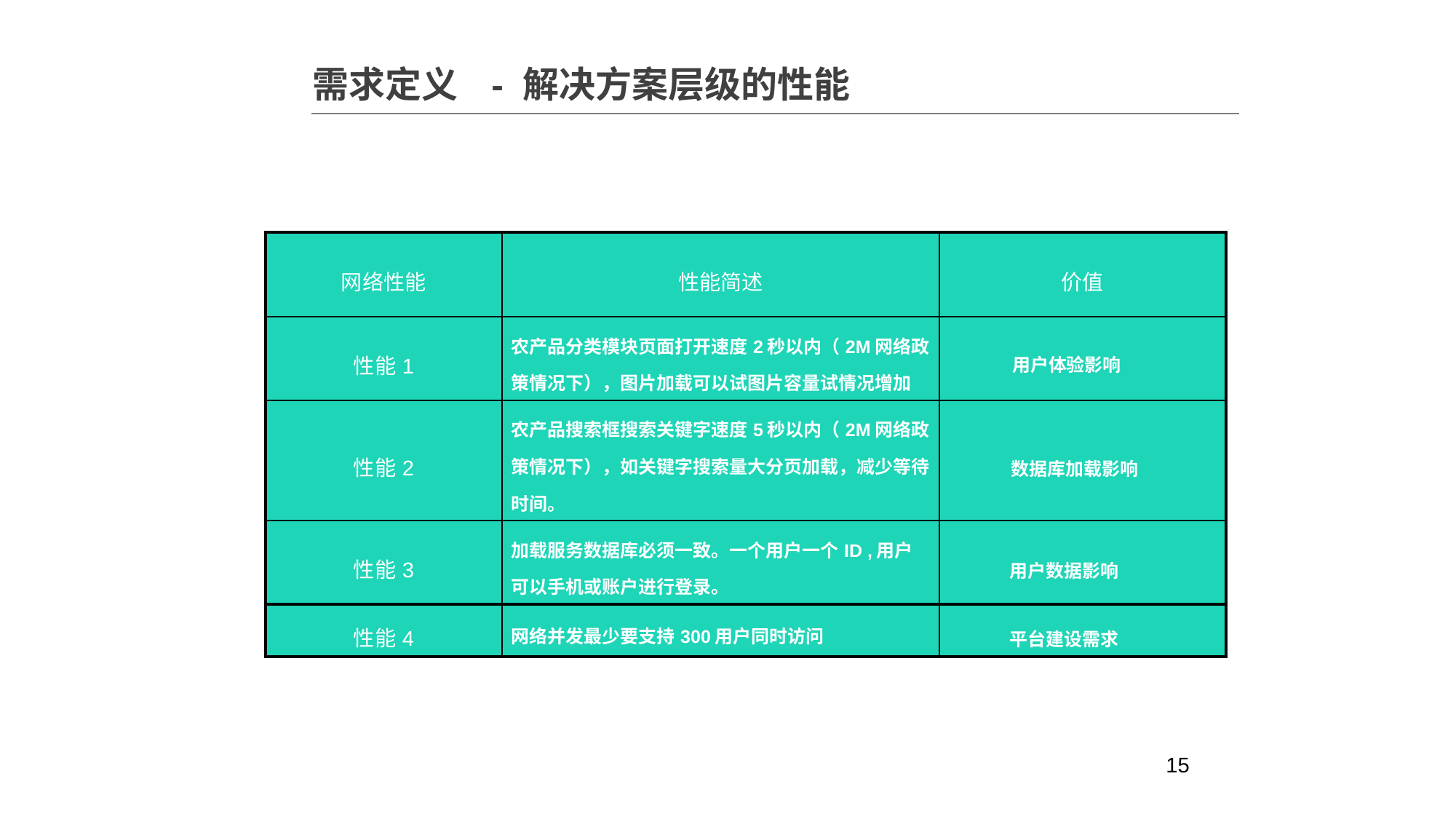

需求定义   - 解决方案层级的性能
| 网络性能 | 性能简述 | 价值 |
| --- | --- | --- |
| 性能1 | 农产品分类模块页面打开速度2秒以内（2M网络政策情况下），图片加载可以试图片容量试情况增加 | 用户体验影响 |
| 性能2 | 农产品搜索框搜索关键字速度5秒以内（2M网络政策情况下），如关键字搜索量大分页加载，减少等待时间。 | 数据库加载影响 |
| 性能3 | 加载服务数据库必须一致。一个用户一个ID ,用户可以手机或账户进行登录。 | 用户数据影响 |
| 性能4 | 网络并发最少要支持300用户同时访问 | 平台建设需求 |
15